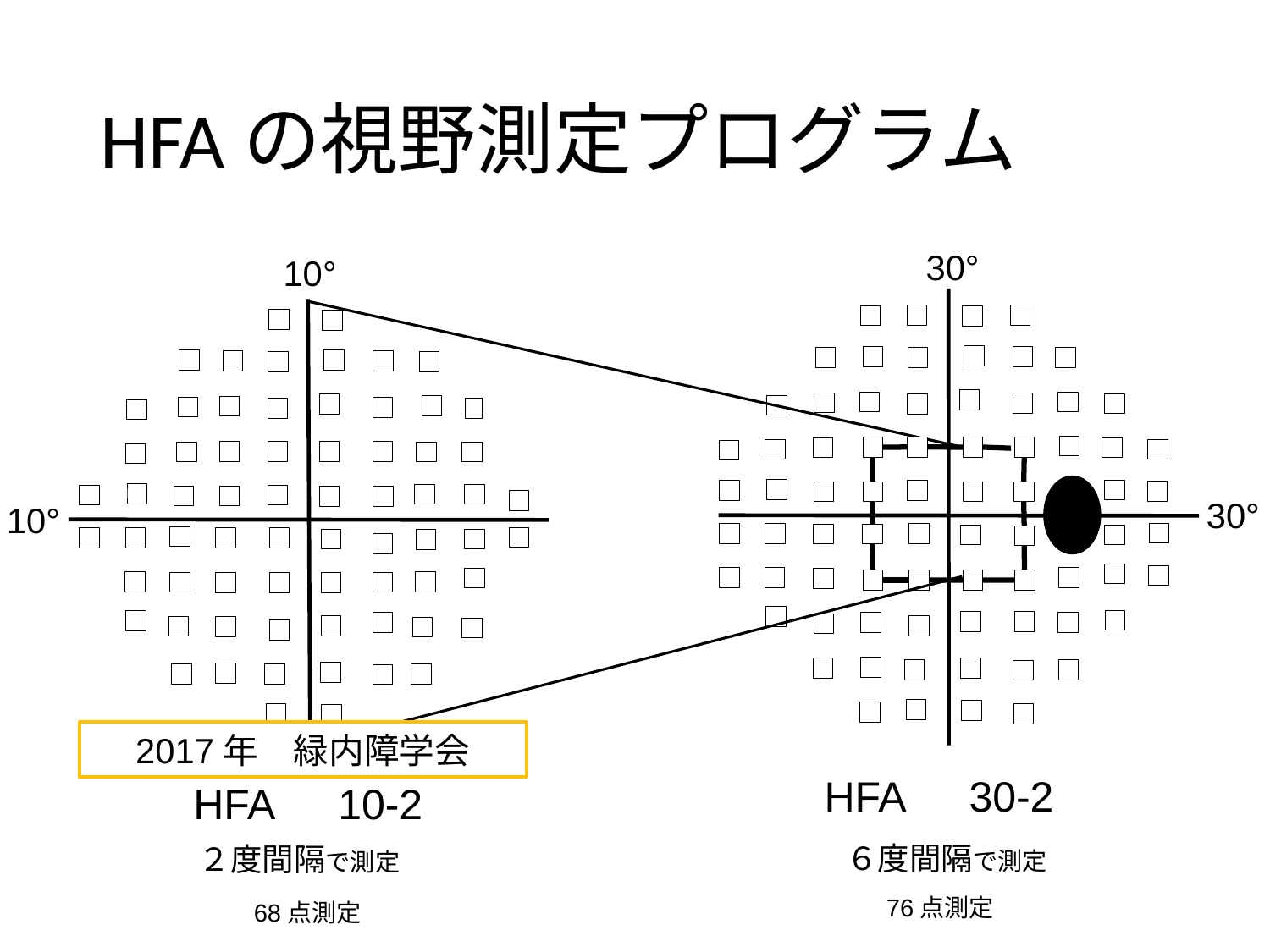

# HFAの視野測定プログラム
30°
10°

30°

10°

2017年　緑内障学会
HFA　30-2
HFA　10-2
６度間隔で測定
２度間隔で測定
76点測定
68点測定